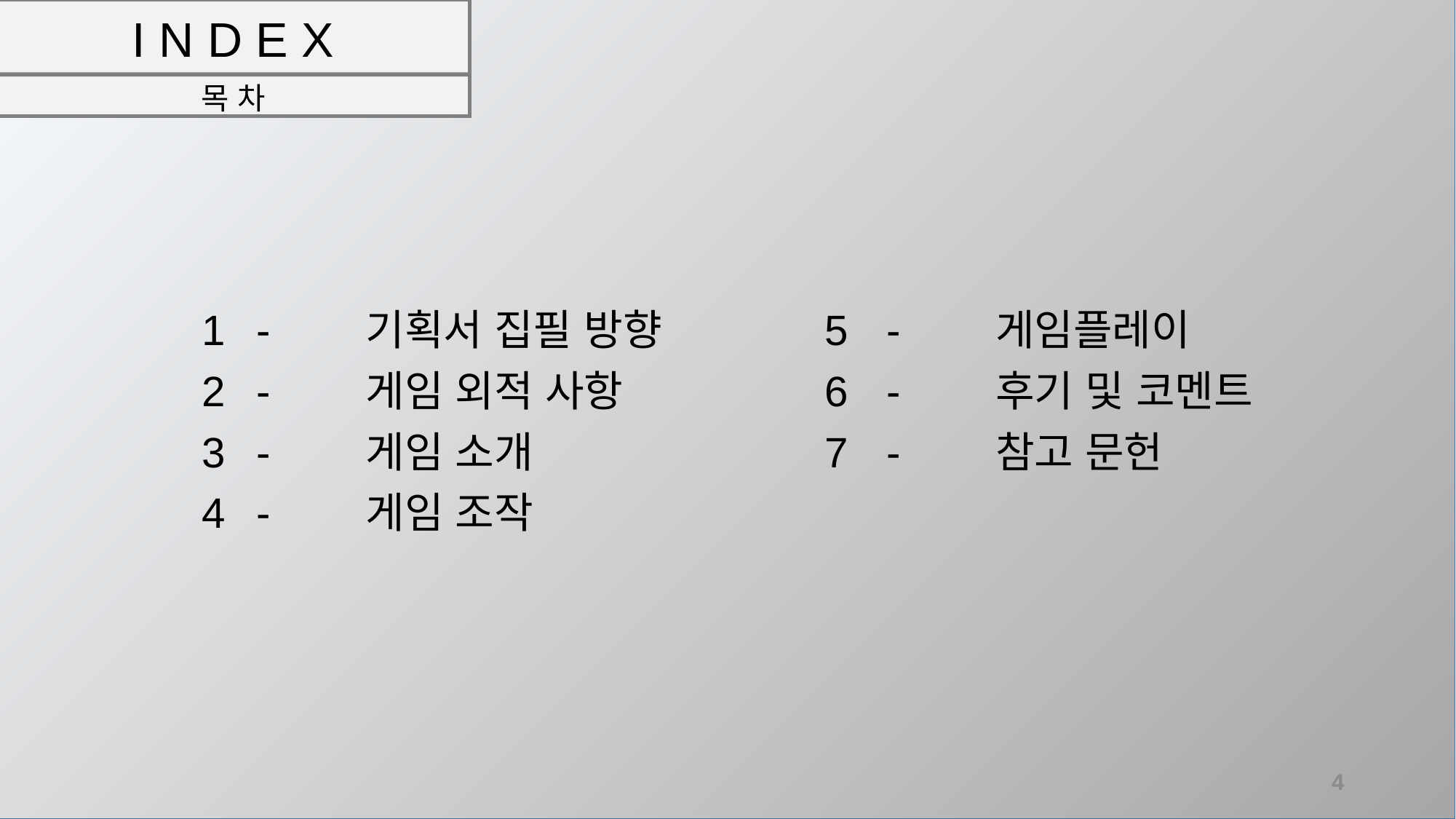

# I N D E X
목 차
-	기획서 집필 방향
-	게임 외적 사항
- 	게임 소개
- 	게임 조작
-	게임플레이
-	후기 및 코멘트
-	참고 문헌

4